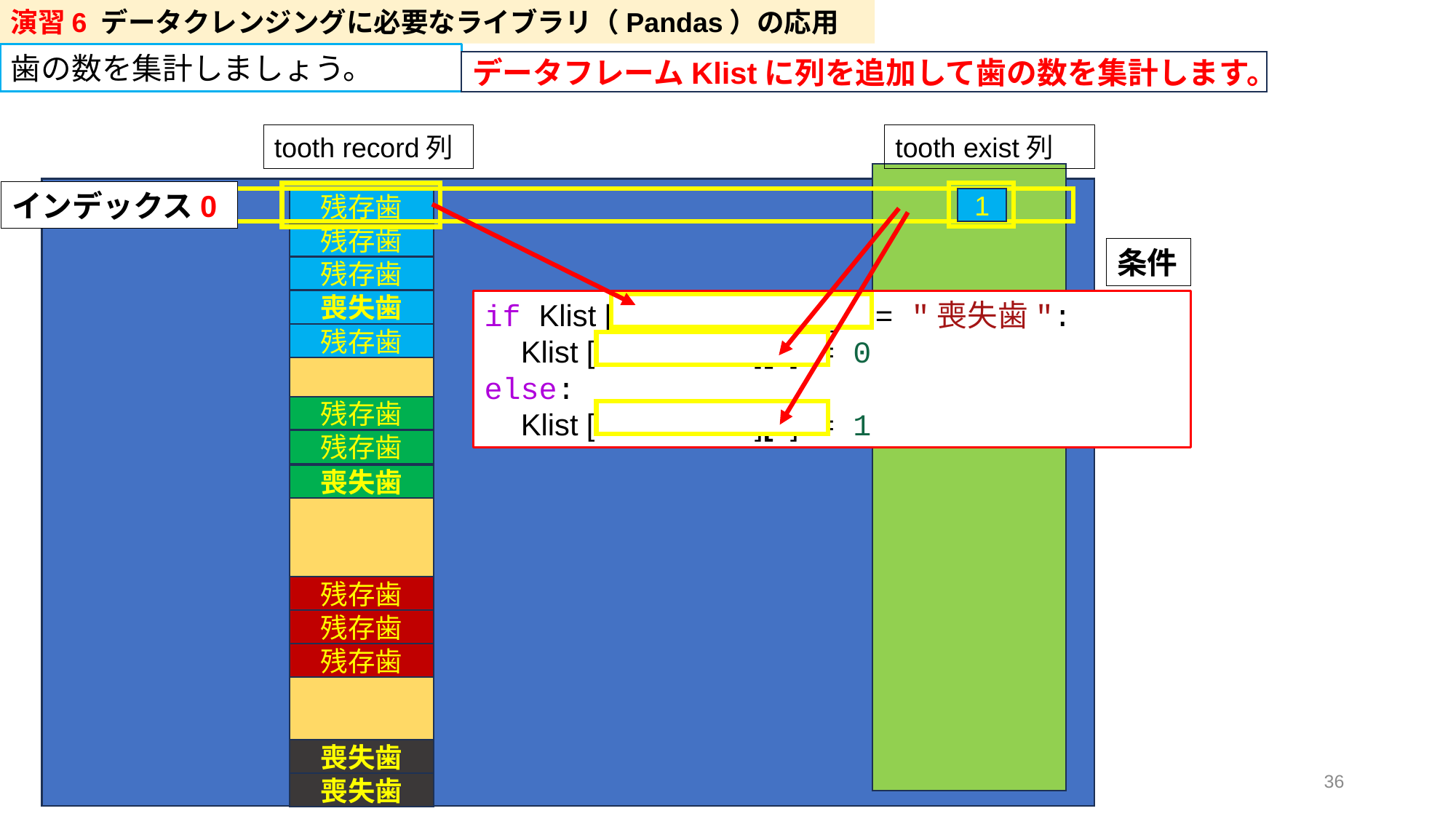

演習6 データクレンジングに必要なライブラリ（Pandas）の応用
歯の数を集計しましょう。
データフレームKlistに列を追加して歯の数を集計します。
tooth record列
tooth exist列

インデックス0

1

残存歯
残存歯
条件
残存歯
喪失歯
if Klist ["tooth record"][0] == "喪失歯":
  Klist ["tooth exist"][0] = 0
else:
  Klist ["tooth exist"][0] = 1

残存歯

残存歯

残存歯
喪失歯
残存歯
残存歯
残存歯
喪失歯
36
喪失歯